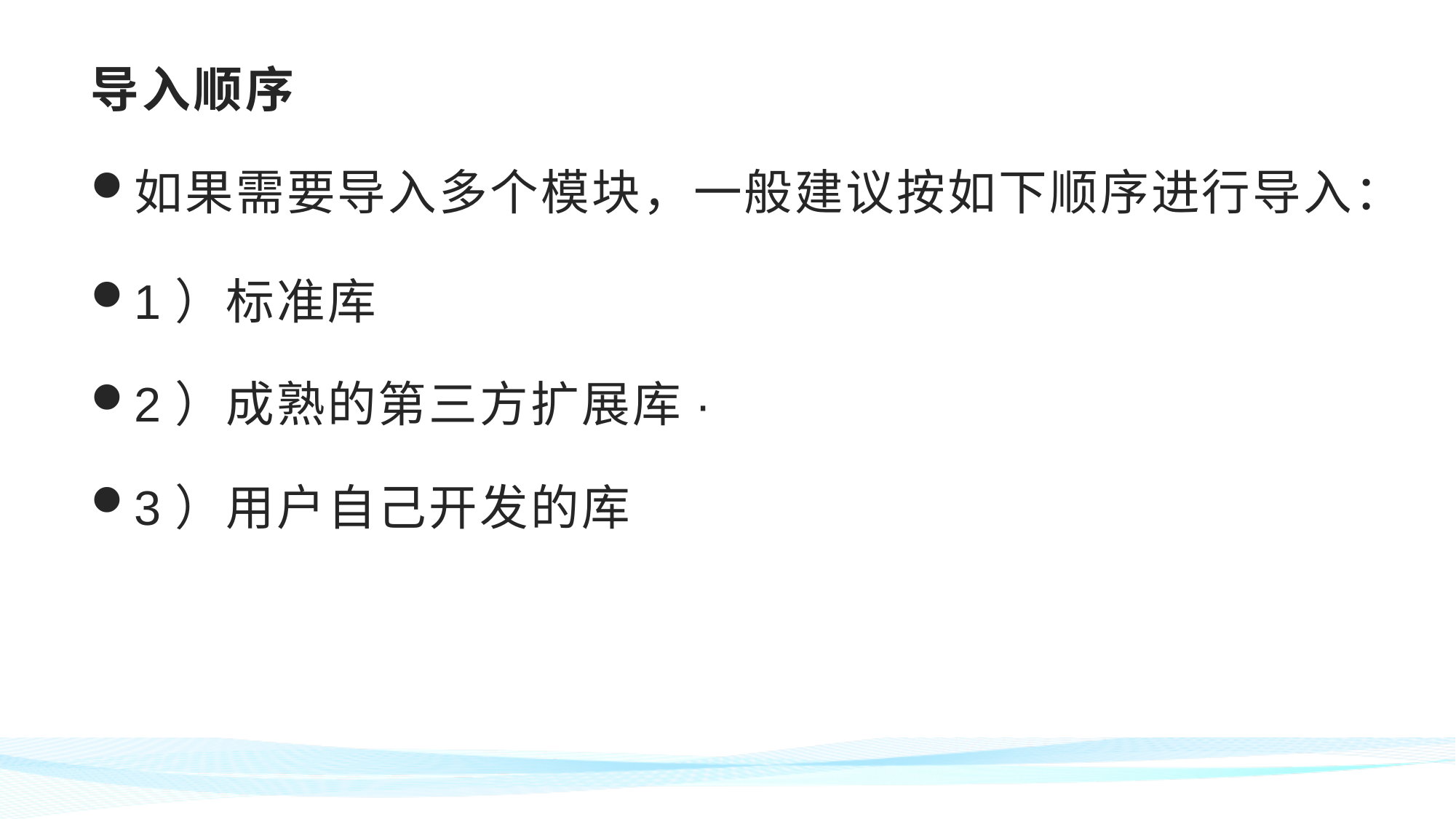

# 导入顺序
如果需要导入多个模块，一般建议按如下顺序进行导入：
1）标准库
2）成熟的第三方扩展库·
3）用户自己开发的库